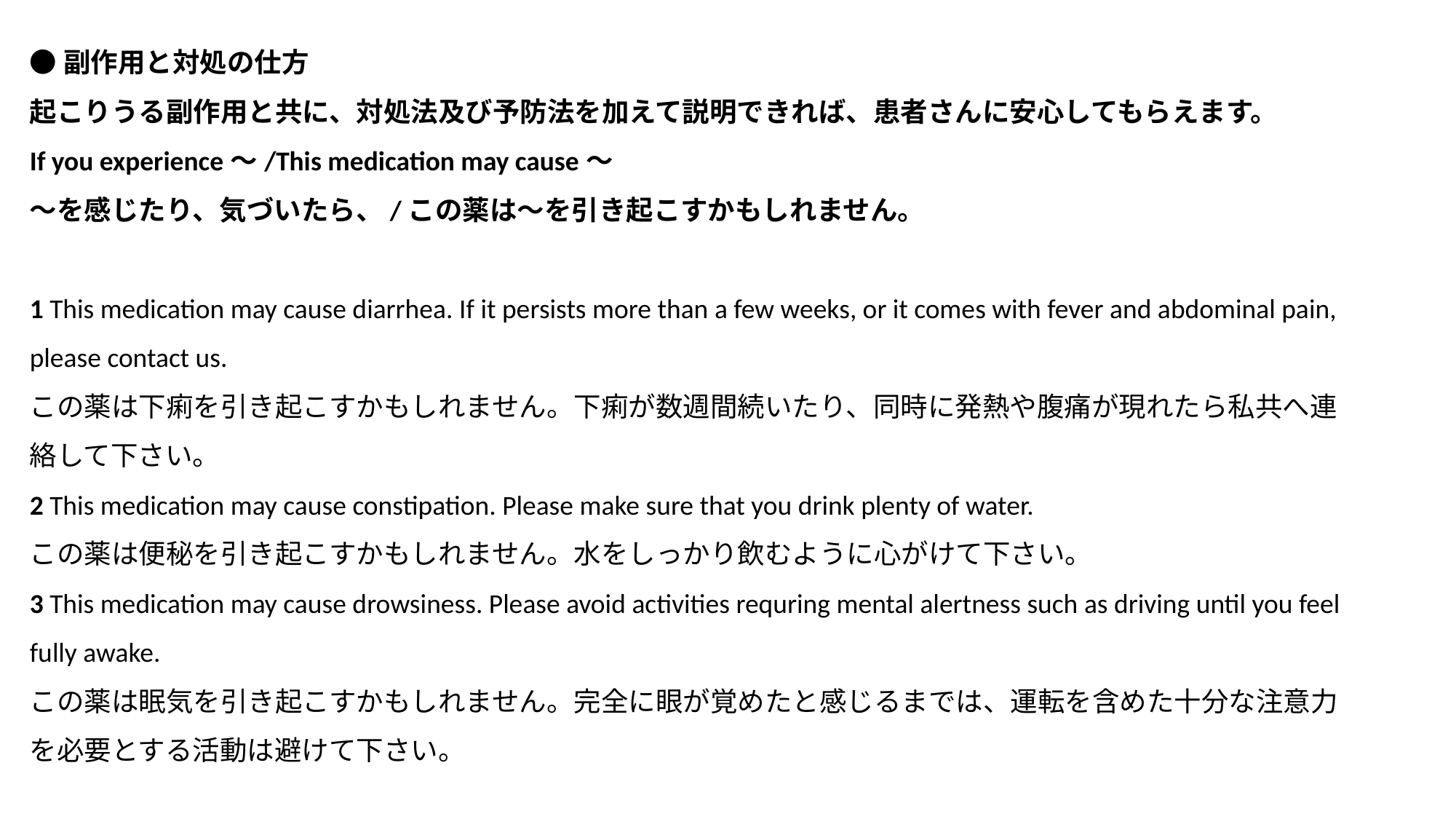

●副作用と対処の仕方
起こりうる副作用と共に、対処法及び予防法を加えて説明できれば、患者さんに安心してもらえます。
If you experience～/This medication may cause～
～を感じたり、気づいたら、/この薬は～を引き起こすかもしれません。

1 This medication may cause diarrhea. If it persists more than a few weeks, or it comes with fever and abdominal pain, please contact us.
この薬は下痢を引き起こすかもしれません。下痢が数週間続いたり、同時に発熱や腹痛が現れたら私共へ連絡して下さい。
2 This medication may cause constipation. Please make sure that you drink plenty of water.
この薬は便秘を引き起こすかもしれません。水をしっかり飲むように心がけて下さい。
3 This medication may cause drowsiness. Please avoid activities requring mental alertness such as driving until you feel fully awake.
この薬は眠気を引き起こすかもしれません。完全に眼が覚めたと感じるまでは、運転を含めた十分な注意力を必要とする活動は避けて下さい。